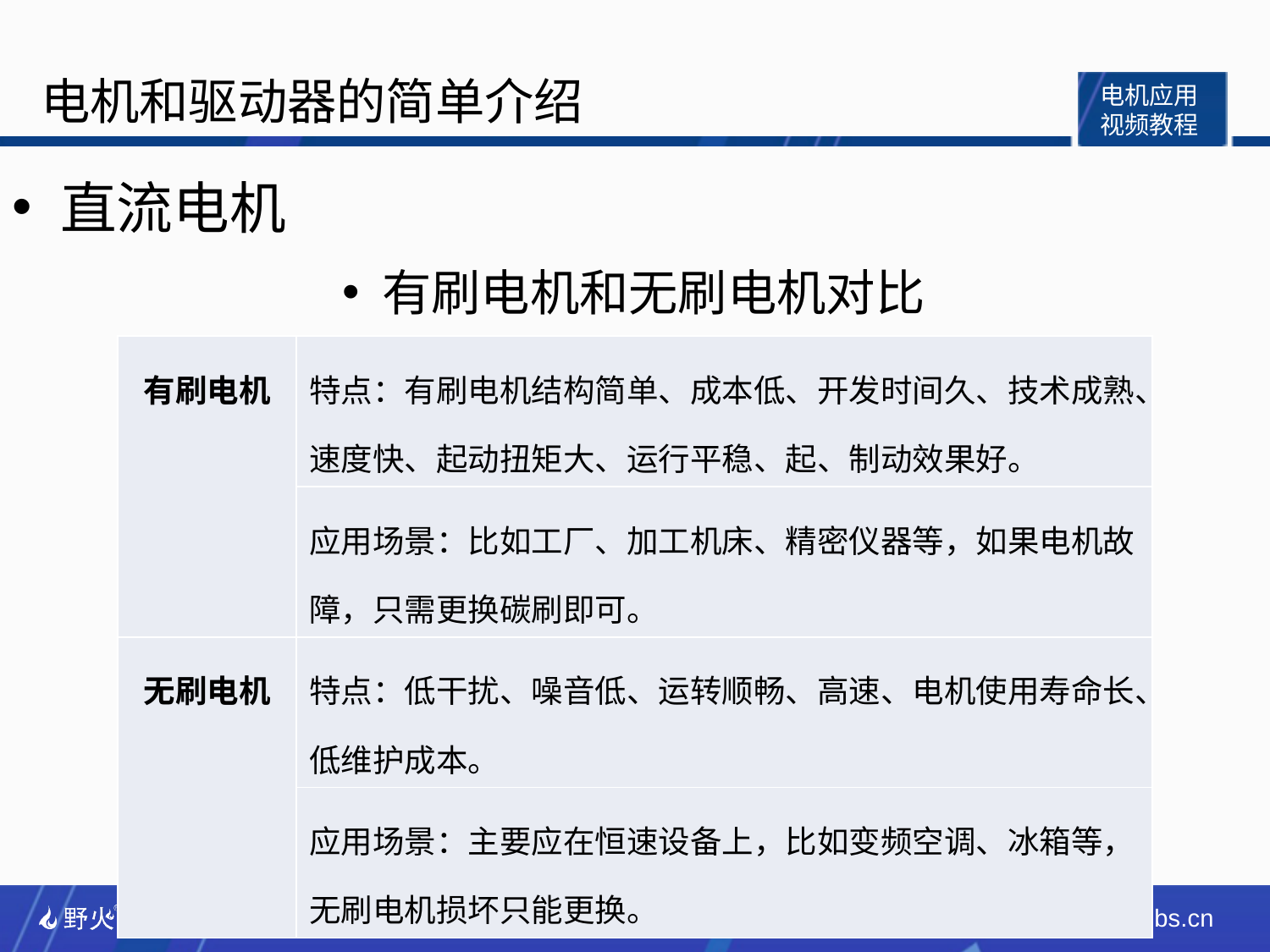

直流电机

有刷电机和无刷电机对比
| 有刷电机 | 特点：有刷电机结构简单、成本低、开发时间久、技术成熟、速度快、起动扭矩大、运行平稳、起、制动效果好。 |
| --- | --- |
|  | 应用场景：比如工厂、加工机床、精密仪器等，如果电机故障，只需更换碳刷即可。 |
| 无刷电机 | 特点：低干扰、噪音低、运转顺畅、高速、电机使用寿命长、低维护成本。 |
|  | 应用场景：主要应在恒速设备上，比如变频空调、冰箱等，无刷电机损坏只能更换。 |